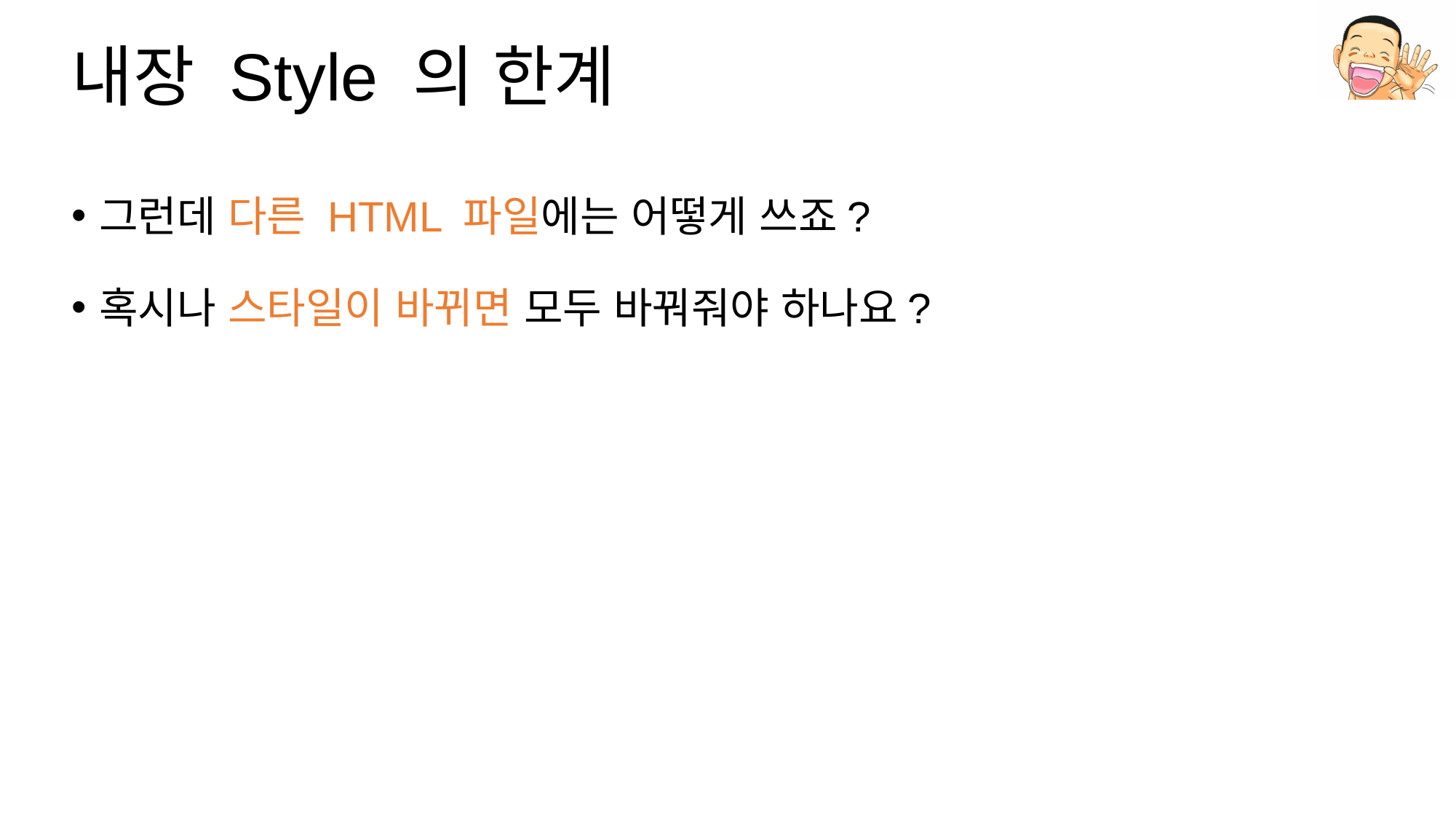

# 내장 Style 의 한계
그런데 다른 HTML 파일에는 어떻게 쓰죠?
혹시나 스타일이 바뀌면 모두 바꿔줘야 하나요?